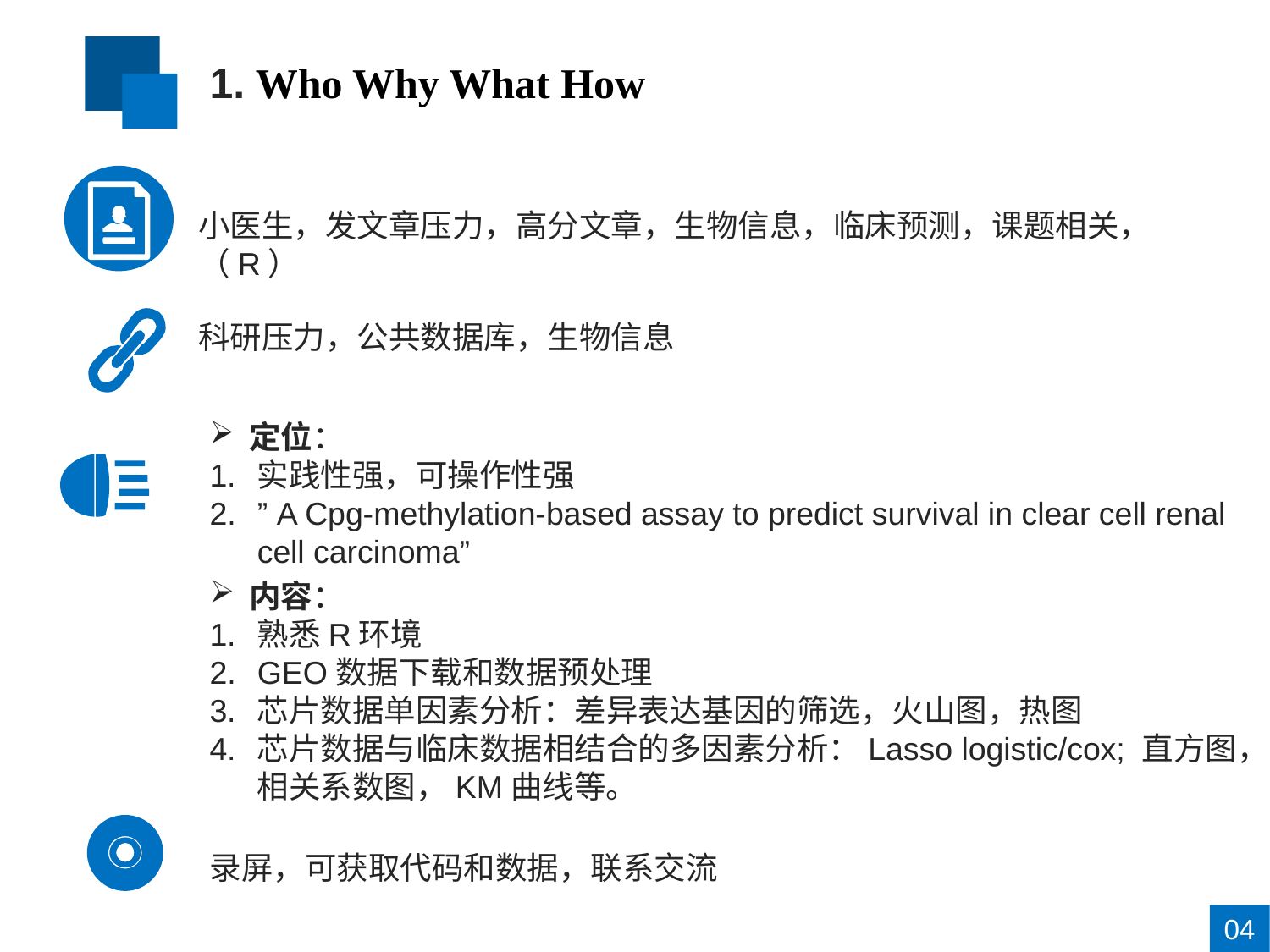

1. Who Why What How

小医生，发文章压力，高分文章，生物信息，临床预测，课题相关，（R）

科研压力，公共数据库，生物信息
定位：
实践性强，可操作性强
” A Cpg-methylation-based assay to predict survival in clear cell renal cell carcinoma”

内容：
熟悉R环境
GEO数据下载和数据预处理
芯片数据单因素分析：差异表达基因的筛选，火山图，热图
芯片数据与临床数据相结合的多因素分析：Lasso logistic/cox; 直方图，相关系数图，KM曲线等。

录屏，可获取代码和数据，联系交流
04